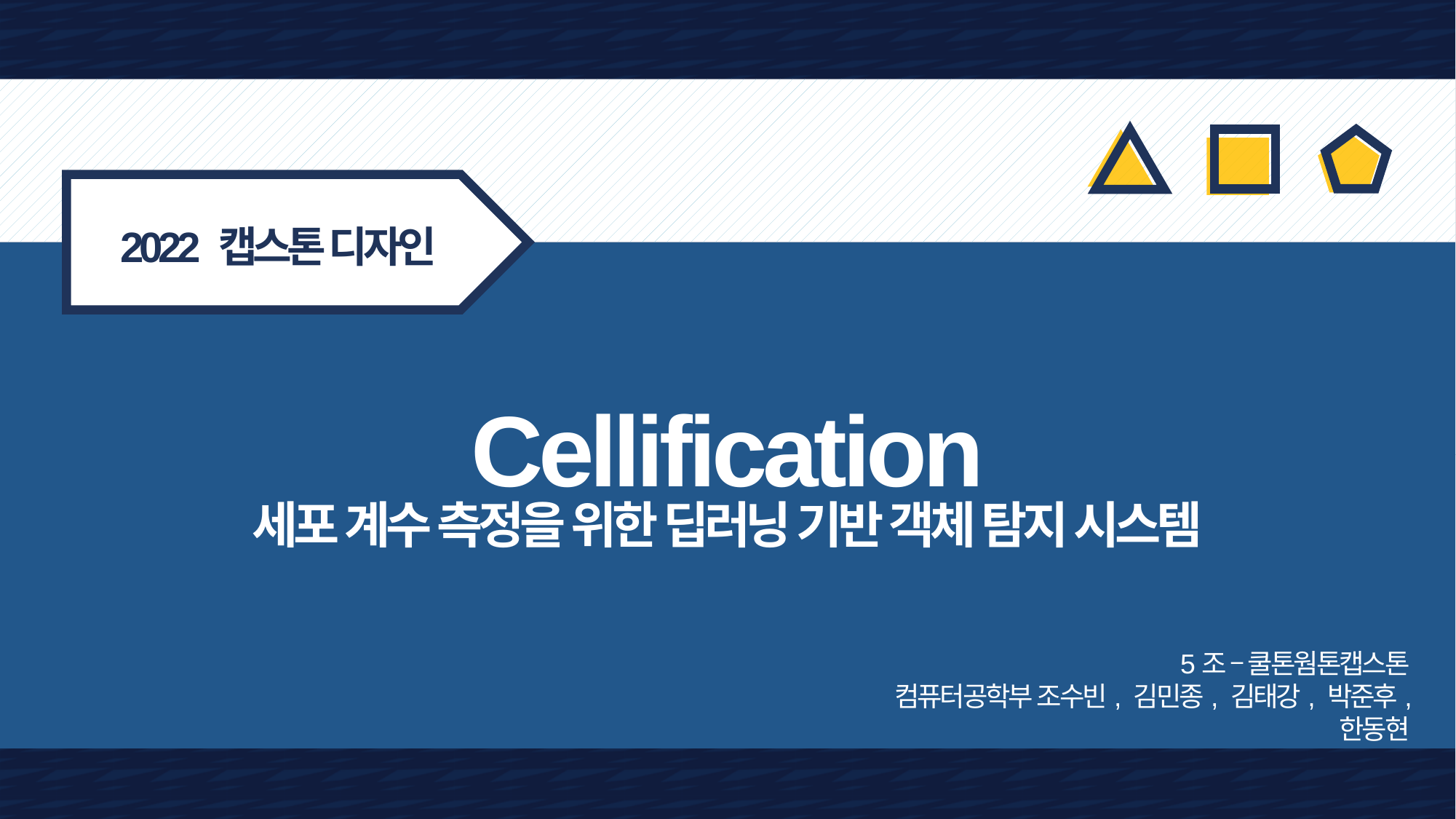

2022 캡스톤 디자인

Cellification
세포 계수 측정을 위한 딥러닝 기반 객체 탐지 시스템
5조 – 쿨톤웜톤캡스톤
컴퓨터공학부 조수빈, 김민종, 김태강, 박준후, 한동현